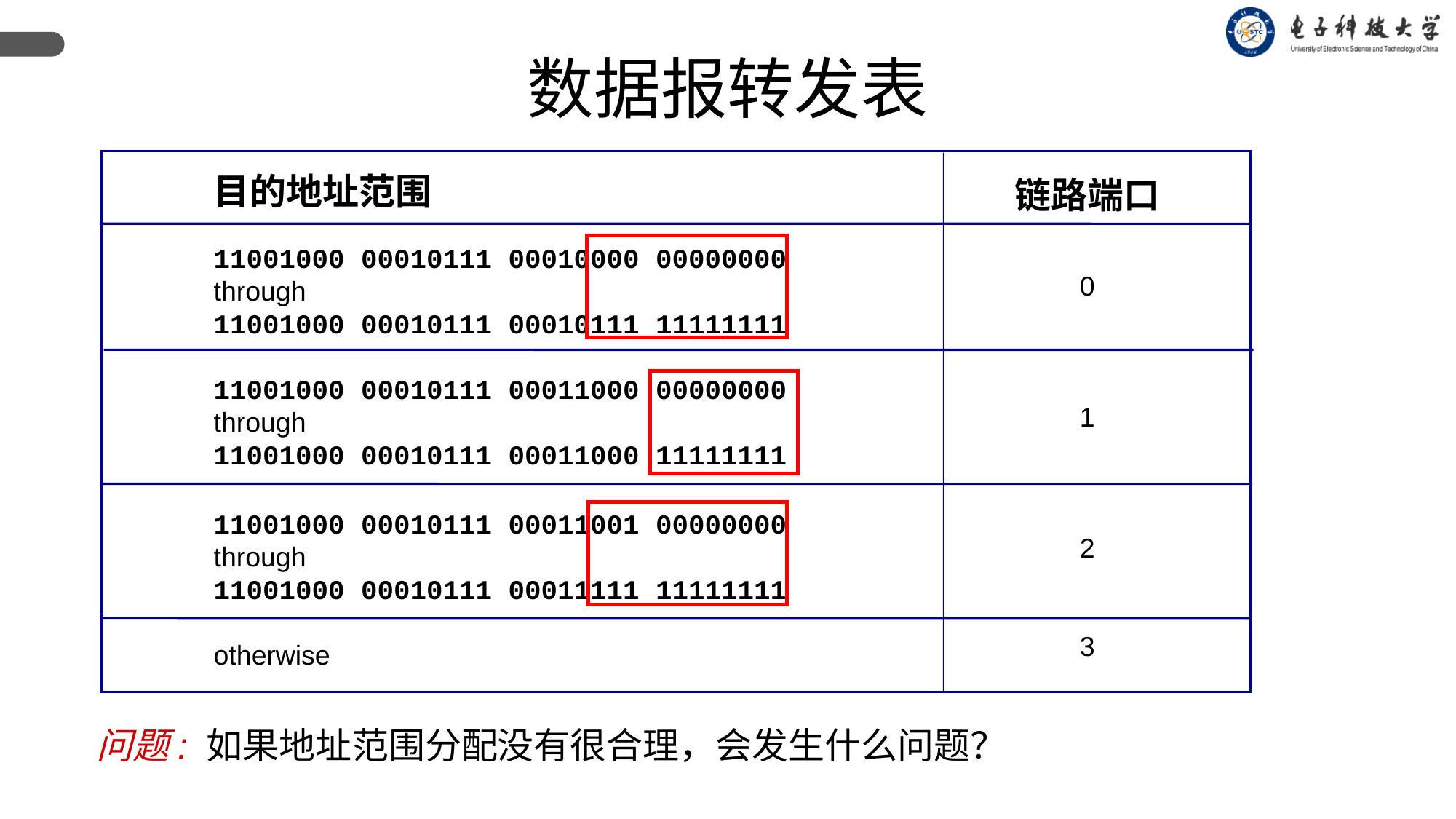

数据报转发表

目的地址范围

11001000 00010111 00010000 00000000
through
11001000 00010111 00010111 11111111

11001000 00010111 00011000 00000000
through
11001000 00010111 00011000 11111111

11001000 00010111 00011001 00000000
through
11001000 00010111 00011111 11111111

otherwise
链路端口

0

1

2

  3

问题: 如果地址范围分配没有很合理，会发生什么问题？